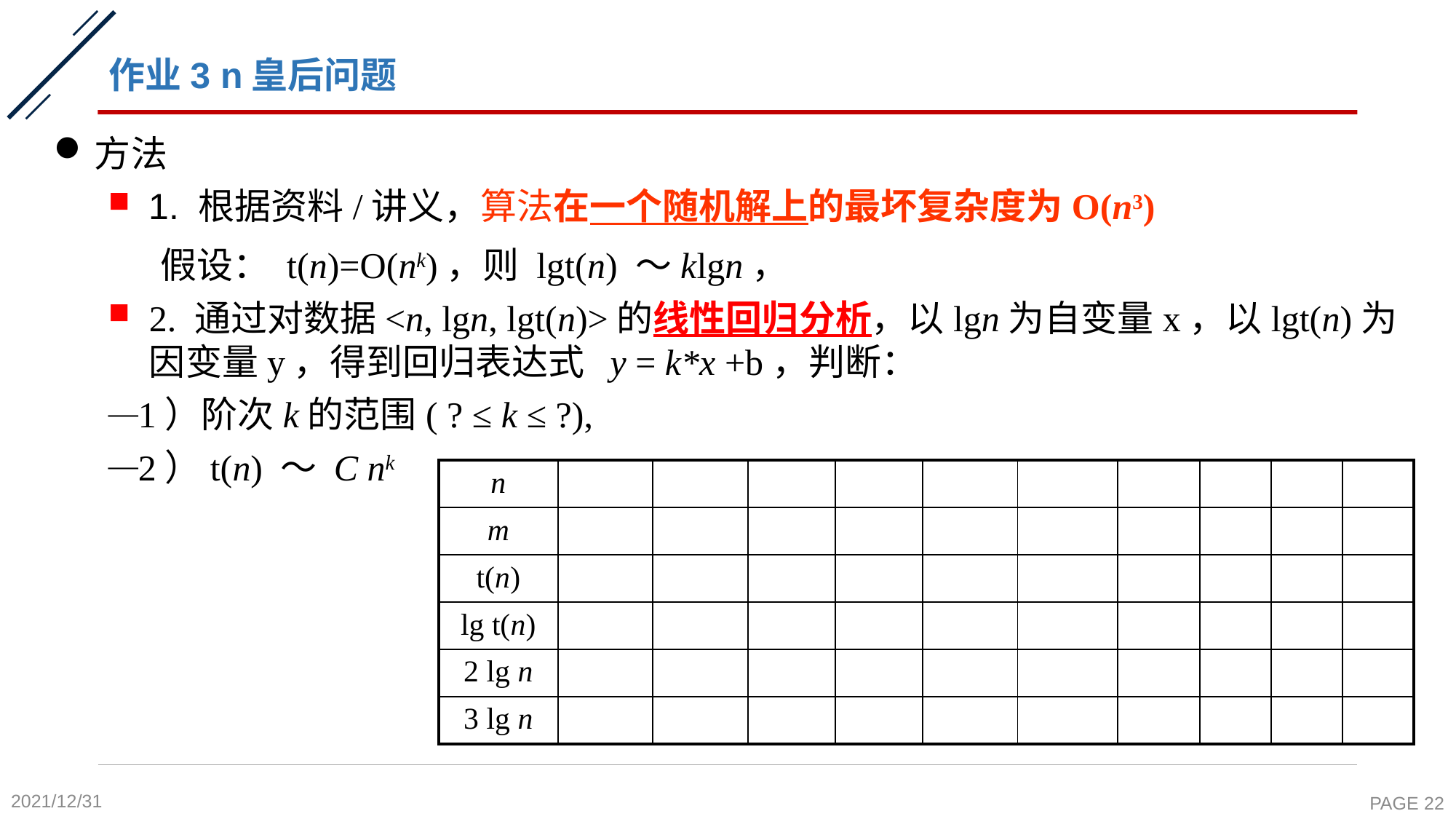

# 作业3 n皇后问题
方法
1. 根据资料/讲义，算法在一个随机解上的最坏复杂度为O(n3)
            假设： t(n)=O(nk)，则 lgt(n) ～klgn，
2. 通过对数据<n, lgn, lgt(n)>的线性回归分析，以lgn为自变量x，以lgt(n)为因变量y，得到回归表达式  y = k*x +b，判断：
1）阶次k的范围( ? ≤ k ≤ ?),
2）t(n) ～ C nk

| n |  |  |  |  |  |  |  |  |  |  |
| --- | --- | --- | --- | --- | --- | --- | --- | --- | --- | --- |
| m |  |  |  |  |  |  |  |  |  |  |
| t(n) |  |  |  |  |  |  |  |  |  |  |
| lg t(n) |  |  |  |  |  |  |  |  |  |  |
| 2 lg n |  |  |  |  |  |  |  |  |  |  |
| 3 lg n |  |  |  |  |  |  |  |  |  |  |
2021/12/31
PAGE 22